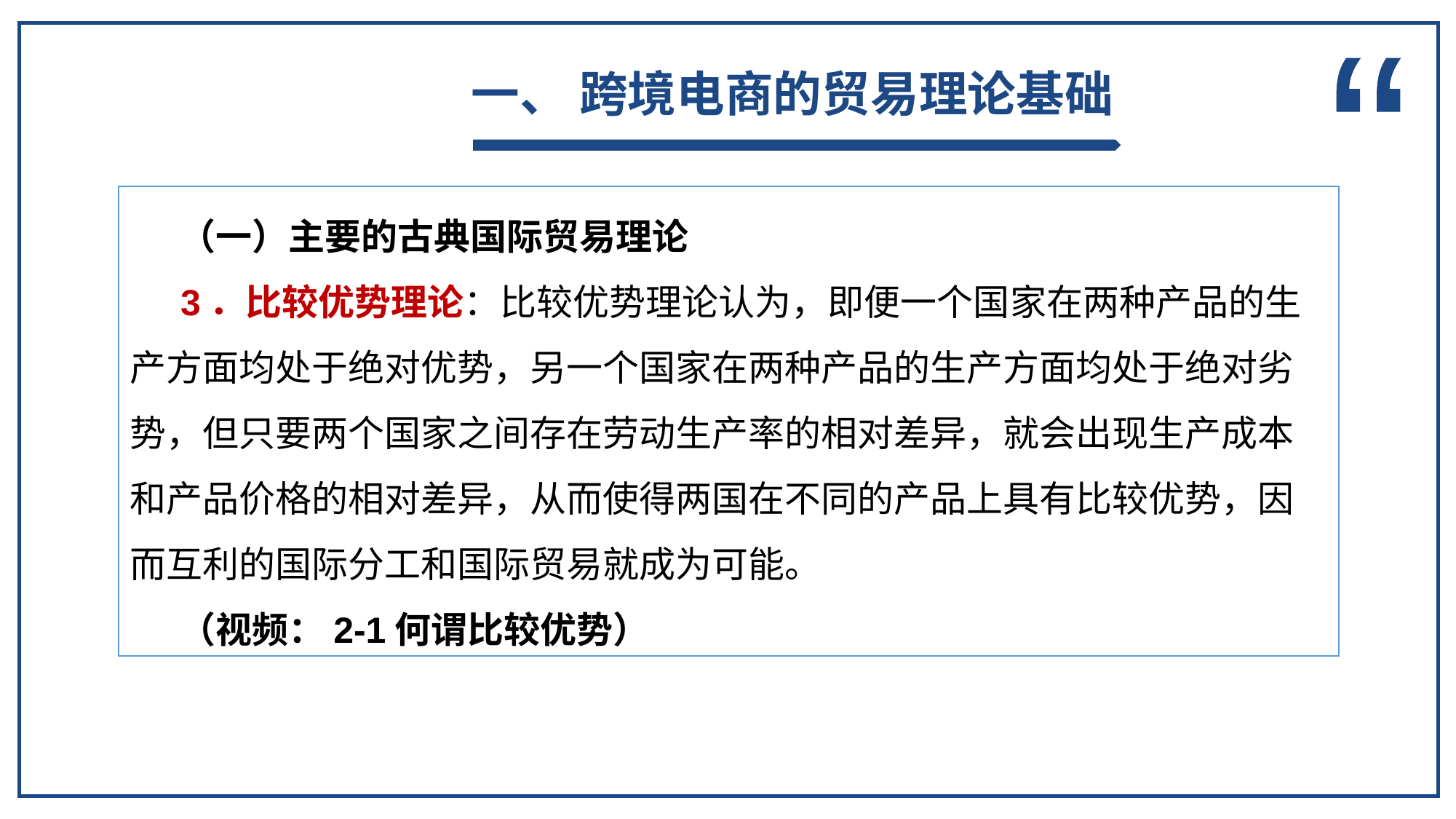

一、 跨境电商的贸易理论基础

“
     （一）主要的古典国际贸易理论
     3．比较优势理论：比较优势理论认为，即便一个国家在两种产品的生产方面均处于绝对优势，另一个国家在两种产品的生产方面均处于绝对劣势，但只要两个国家之间存在劳动生产率的相对差异，就会出现生产成本和产品价格的相对差异，从而使得两国在不同的产品上具有比较优势，因而互利的国际分工和国际贸易就成为可能。
     （视频：2-1何谓比较优势）